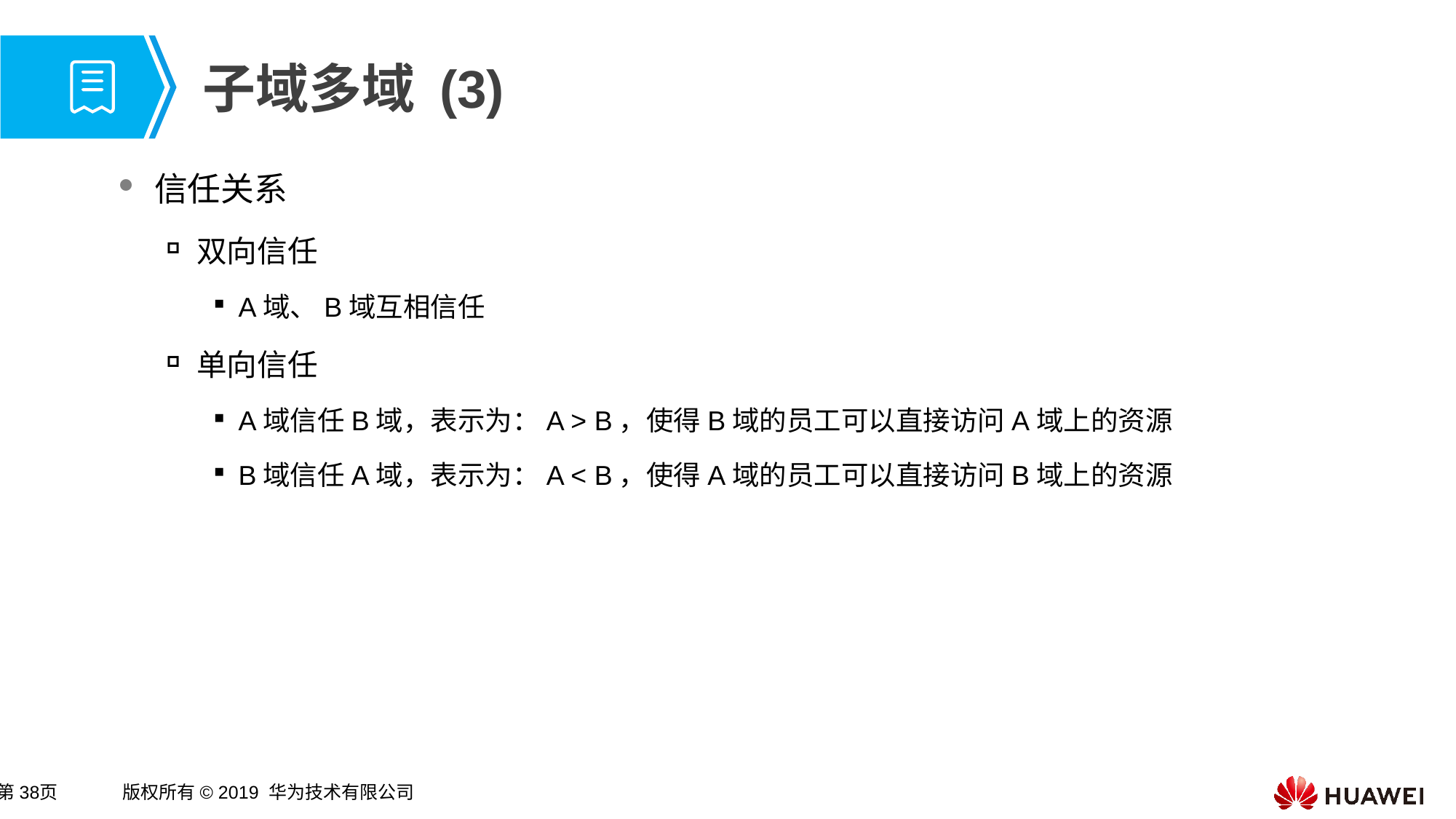

# 子域多域 (3)
信任关系
双向信任
A域、B域互相信任
单向信任
A域信任B域，表示为：A > B，使得B域的员工可以直接访问A域上的资源
B域信任A域，表示为：A < B，使得A域的员工可以直接访问B域上的资源